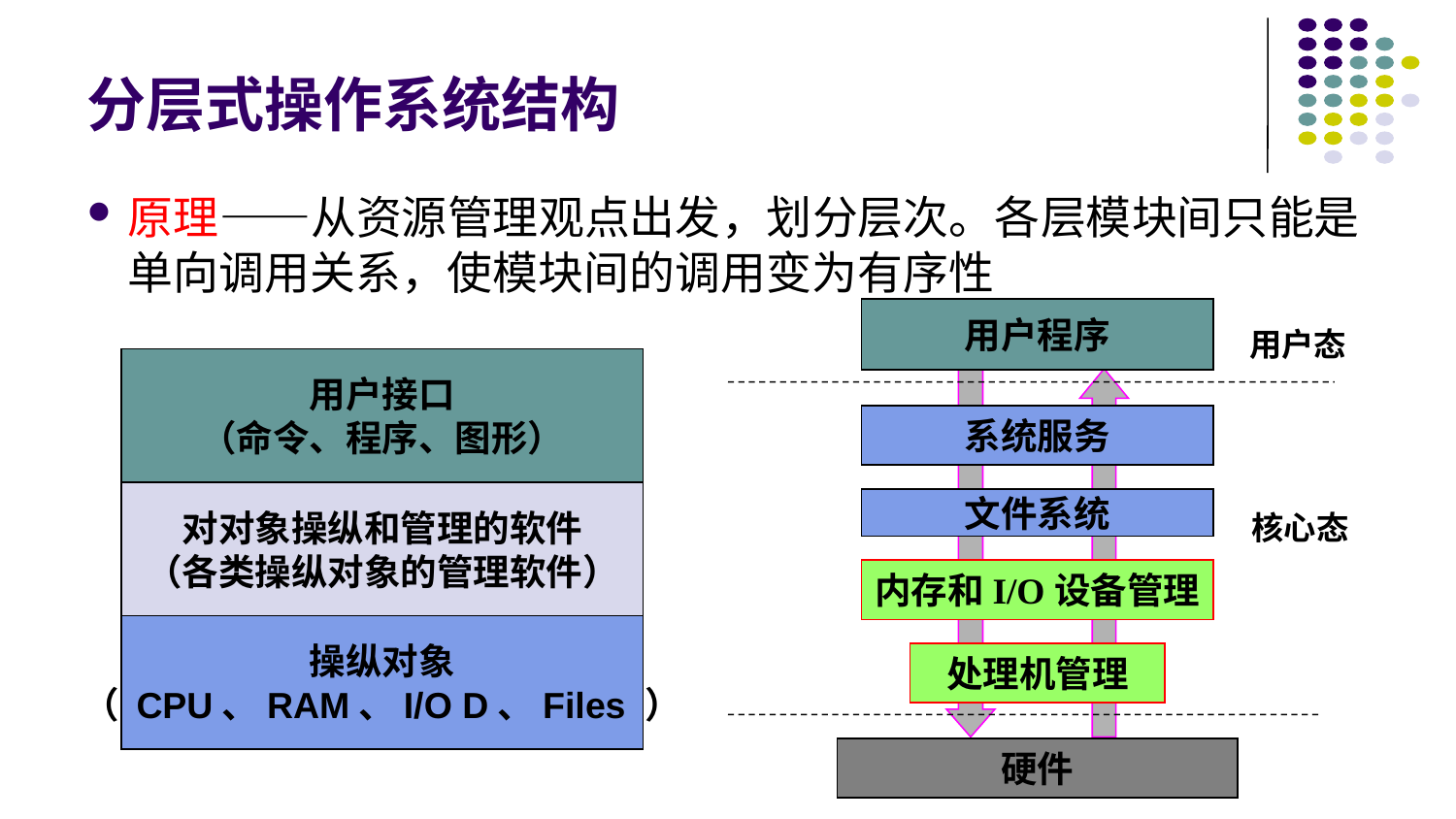

# 分层式操作系统结构
原理——从资源管理观点出发，划分层次。各层模块间只能是单向调用关系，使模块间的调用变为有序性
用户程序
用户态

系统服务
文件系统
核心态
内存和I/O设备管理
处理机管理

硬件
用户接口
（命令、程序、图形）

对对象操纵和管理的软件
（各类操纵对象的管理软件）
操纵对象
（ CPU、RAM、I/O D、Files ）
81